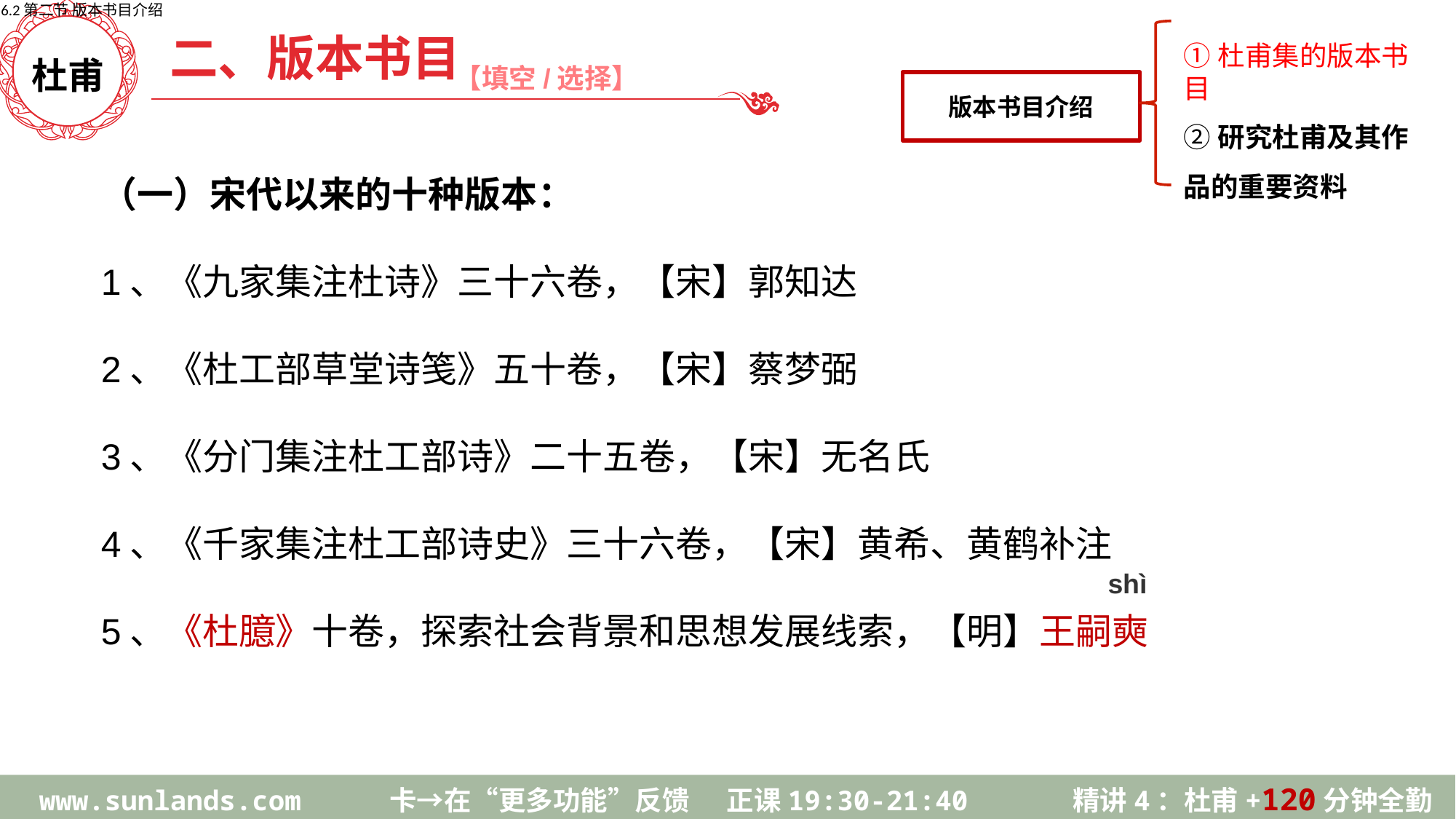

6.2第二节 版本书目介绍

版本书目介绍
二、版本书目
①杜甫集的版本书目
②研究杜甫及其作品的重要资料
【填空/选择】
杜甫

（一）宋代以来的十种版本：
1、《九家集注杜诗》三十六卷，【宋】郭知达
2、《杜工部草堂诗笺》五十卷，【宋】蔡梦弼
3、《分门集注杜工部诗》二十五卷，【宋】无名氏
4、《千家集注杜工部诗史》三十六卷，【宋】黄希、黄鹤补注
5、《杜臆》十卷，探索社会背景和思想发展线索，【明】王嗣奭
shì